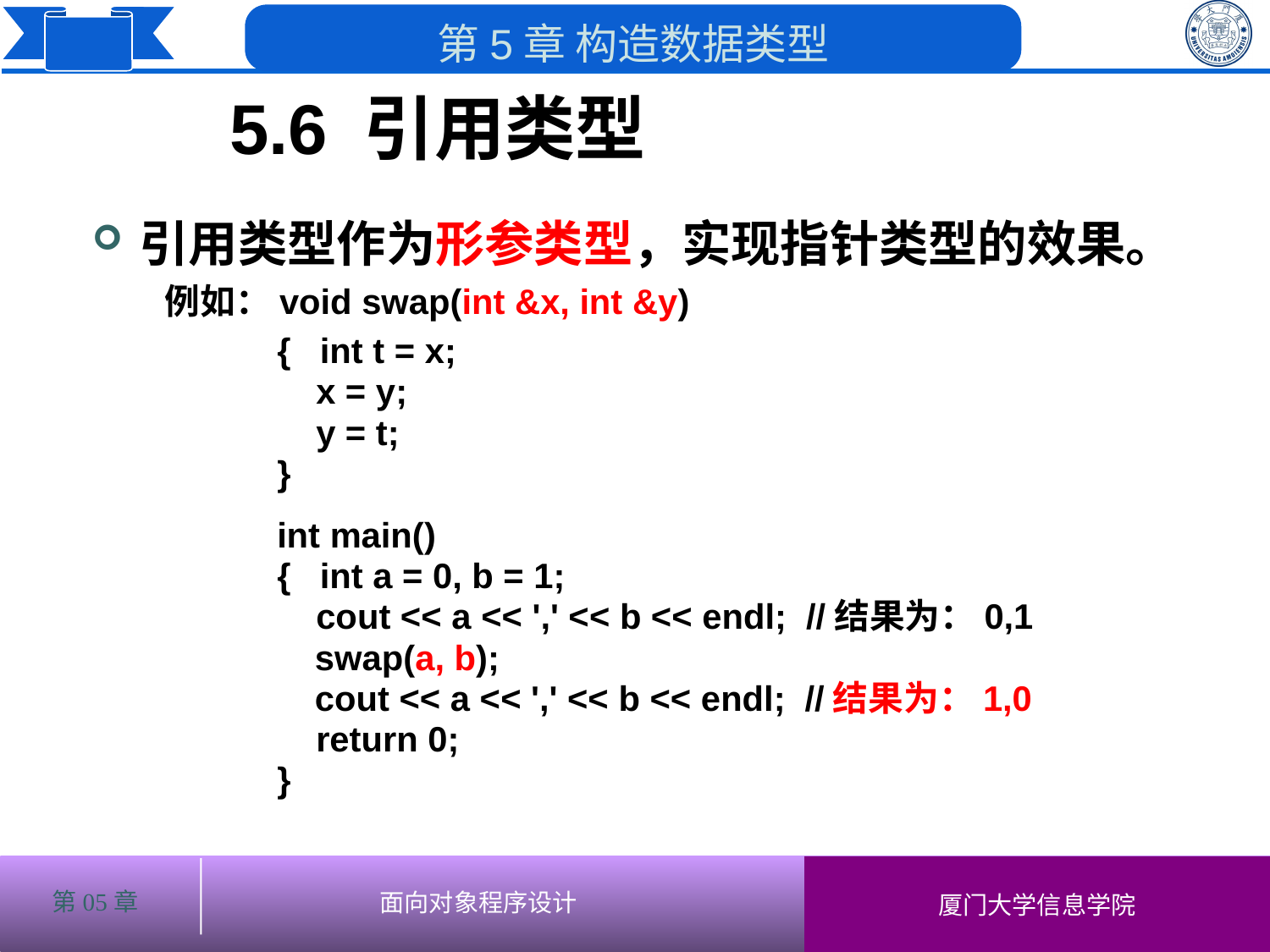

5.6 引用类型
# 引用类型作为形参类型，实现指针类型的效果。
        例如：void swap(int &x, int &y)
                   {   int t = x;
                       x = y;
                       y = t;
                   }

                   int main()
                   {   int a = 0, b = 1;
                       cout << a << ',' << b << endl;  //结果为：0,1
	                  swap(a, b);
	                  cout << a << ',' << b << endl;  //结果为：1,0
                       return 0;
                   }
90